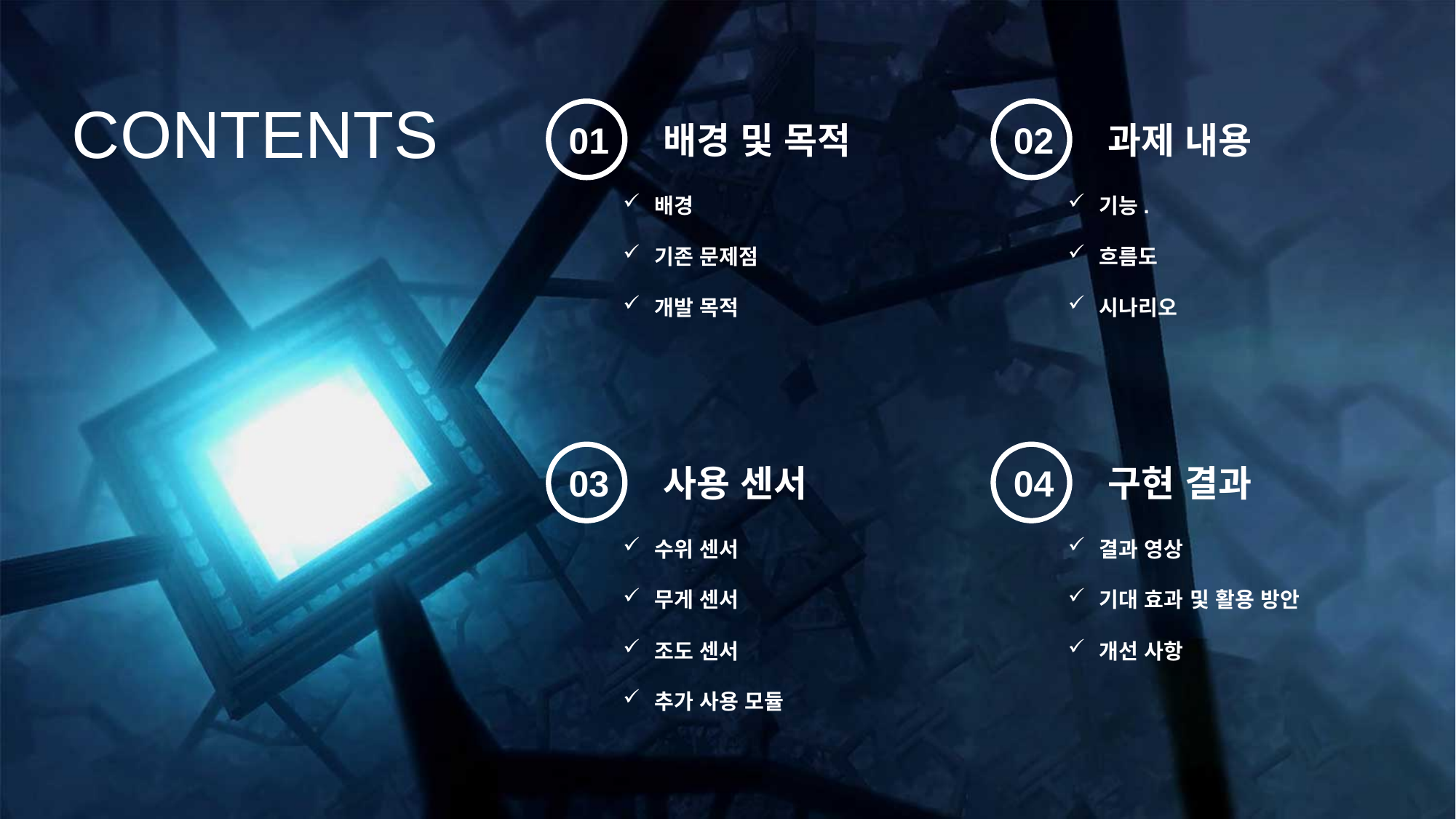

CONTENTS

01
배경 및 목적
 배경

 기존 문제점

 개발 목적

02
과제 내용
 기능.

 흐름도

 시나리오

03
사용 센서
 수위 센서

 무게 센서

 조도 센서

 추가 사용 모듈

04
구현 결과
 결과 영상

 기대 효과 및 활용 방안

 개선 사항